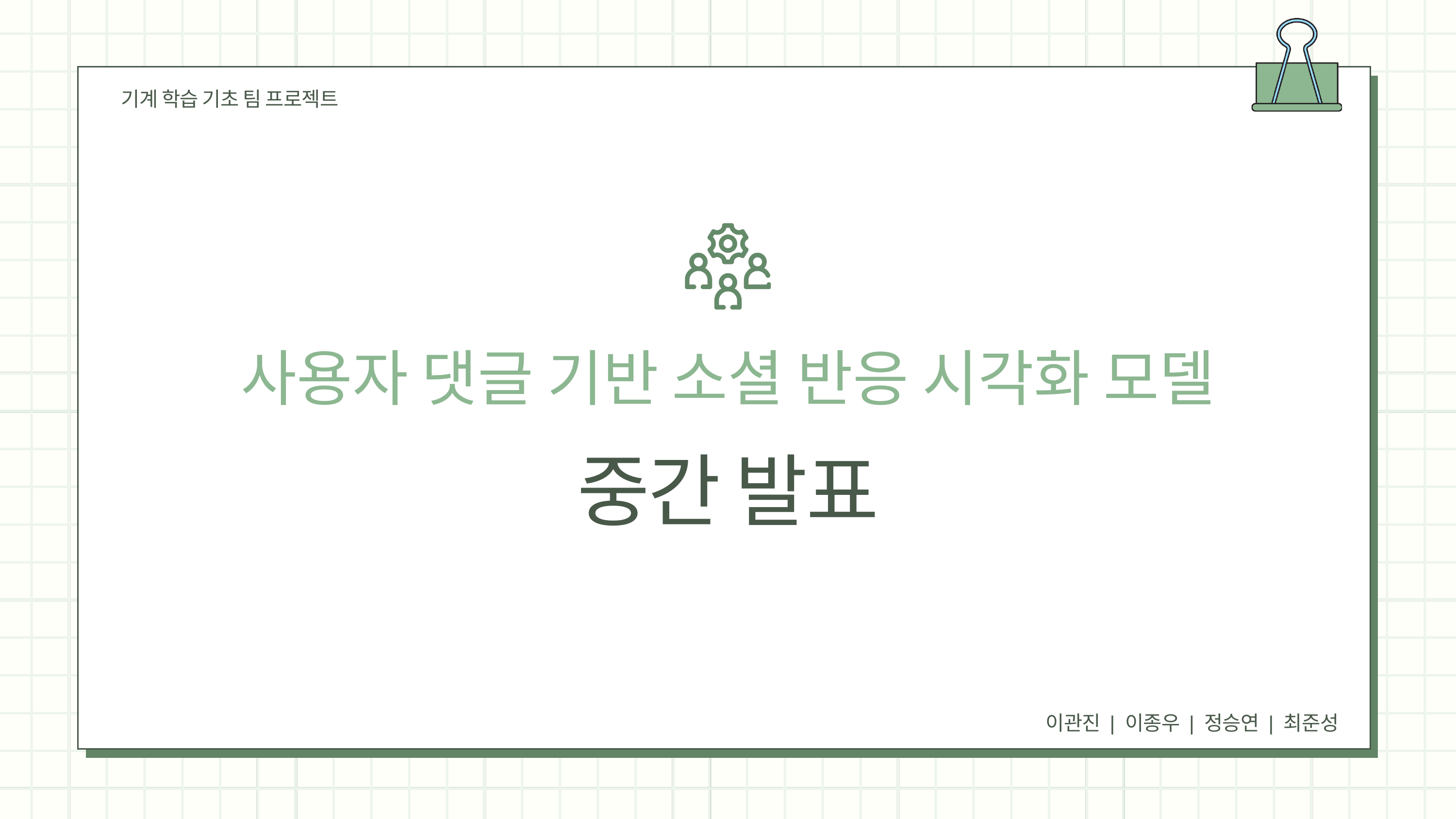

기계 학습 기초 팀 프로젝트

사용자 댓글 기반 소셜 반응 시각화 모델
중간 발표
이관진 | 이종우 | 정승연 | 최준성